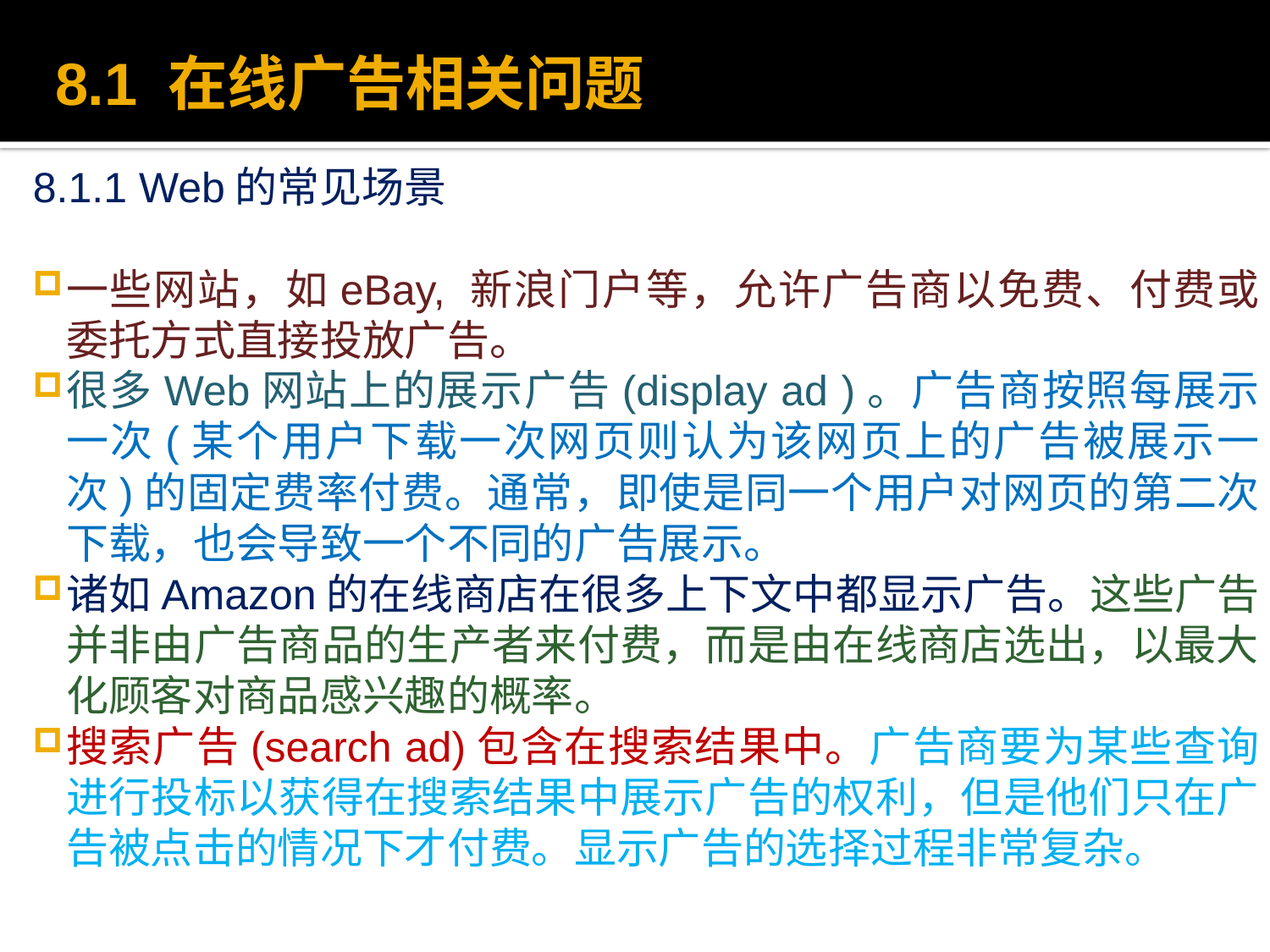

# 8.1 在线广告相关问题
8.1.1 Web的常见场景

一些网站，如eBay, 新浪门户等，允许广告商以免费、付费或委托方式直接投放广告。
很多Web网站上的展示广告(display ad )。广告商按照每展示一次(某个用户下载一次网页则认为该网页上的广告被展示一次)的固定费率付费。通常，即使是同一个用户对网页的第二次下载，也会导致一个不同的广告展示。
诸如Amazon的在线商店在很多上下文中都显示广告。这些广告并非由广告商品的生产者来付费，而是由在线商店选出，以最大化顾客对商品感兴趣的概率。
搜索广告(search ad)包含在搜索结果中。广告商要为某些查询进行投标以获得在搜索结果中展示广告的权利，但是他们只在广告被点击的情况下才付费。显示广告的选择过程非常复杂。